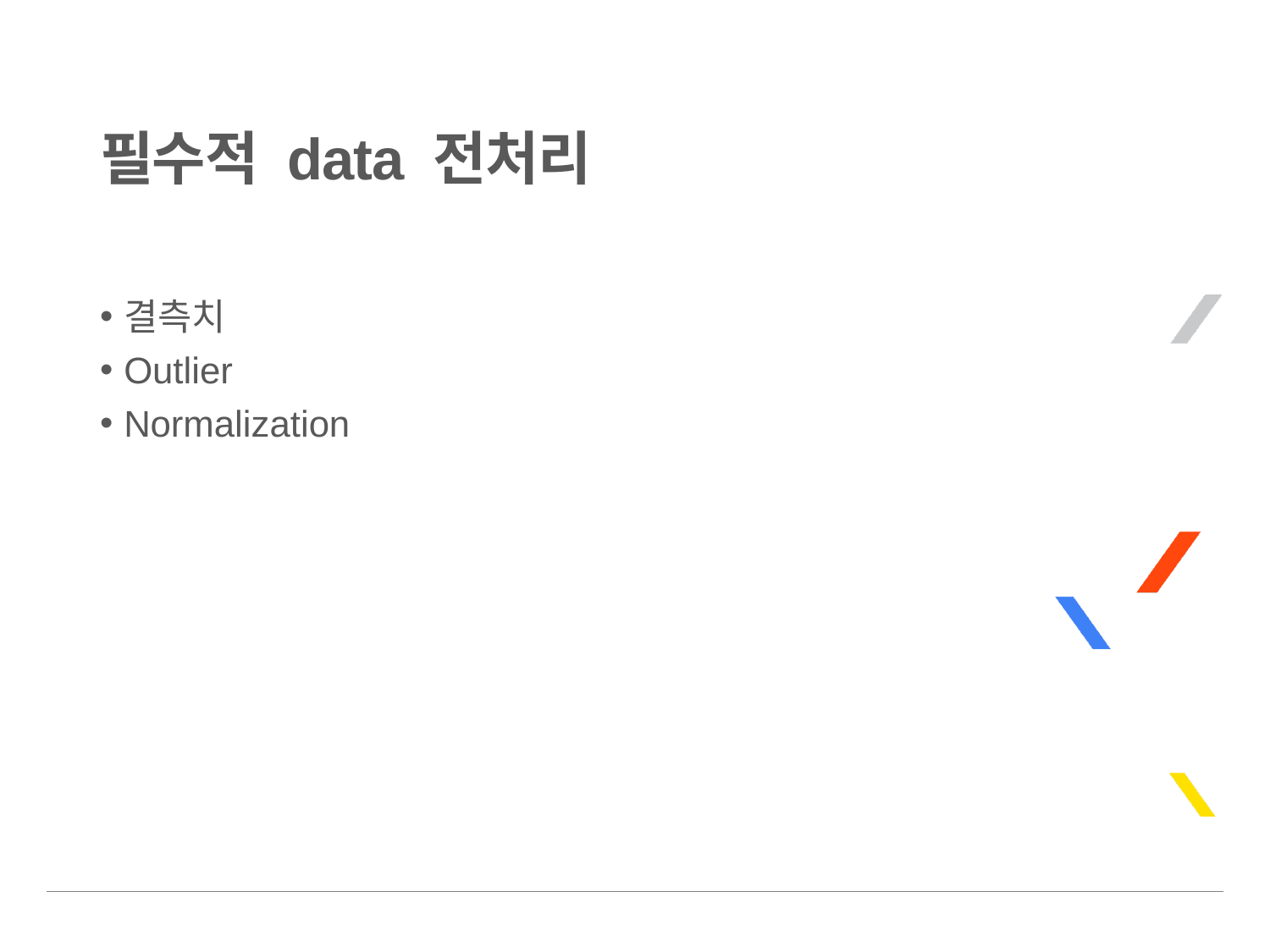

# 필수적 data 전처리
결측치
Outlier
Normalization